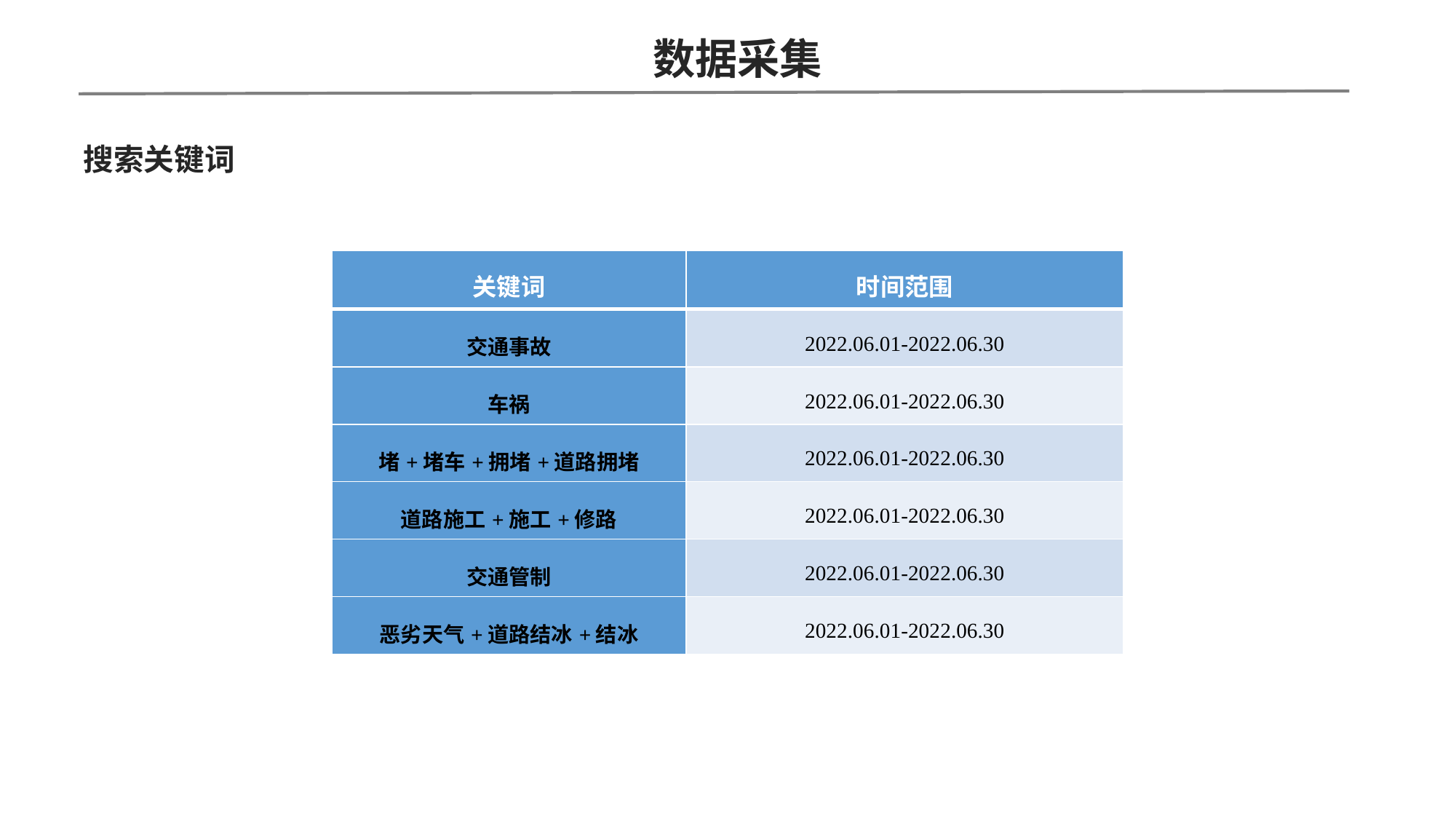

数据采集
搜索关键词
| 关键词 | 时间范围 |
| --- | --- |
| 交通事故 | 2022.06.01-2022.06.30 |
| 车祸 | 2022.06.01-2022.06.30 |
| 堵+堵车+拥堵+道路拥堵 | 2022.06.01-2022.06.30 |
| 道路施工+施工+修路 | 2022.06.01-2022.06.30 |
| 交通管制 | 2022.06.01-2022.06.30 |
| 恶劣天气+道路结冰+结冰 | 2022.06.01-2022.06.30 |